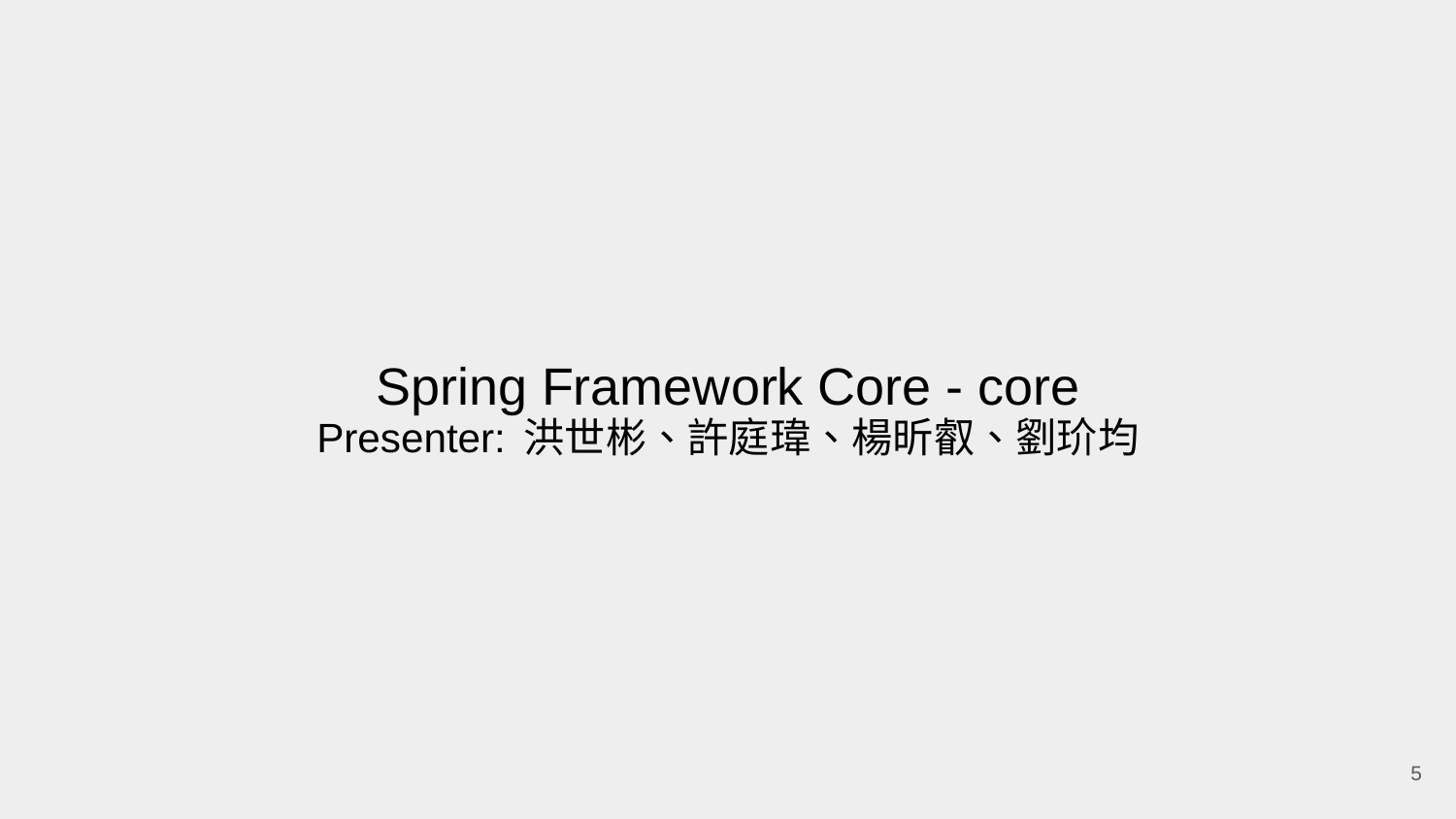

# Spring Framework Core - core
Presenter: 洪世彬、許庭瑋、楊昕叡、劉玠均
5